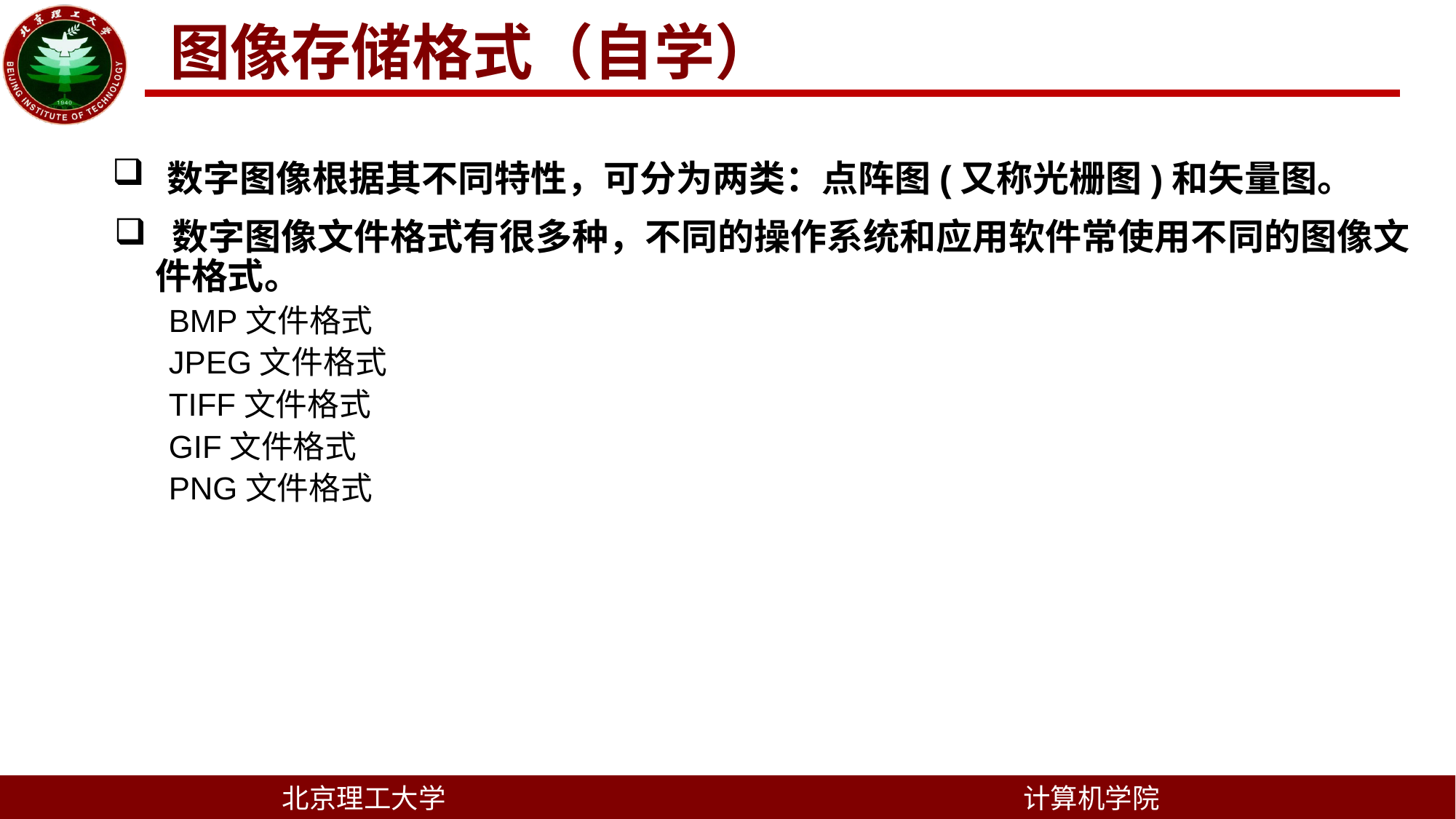

图像存储格式（自学）
数字图像根据其不同特性，可分为两类：点阵图(又称光栅图)和矢量图。
 数字图像文件格式有很多种，不同的操作系统和应用软件常使用不同的图像文件格式。
BMP文件格式
JPEG文件格式
TIFF文件格式
GIF文件格式
PNG文件格式